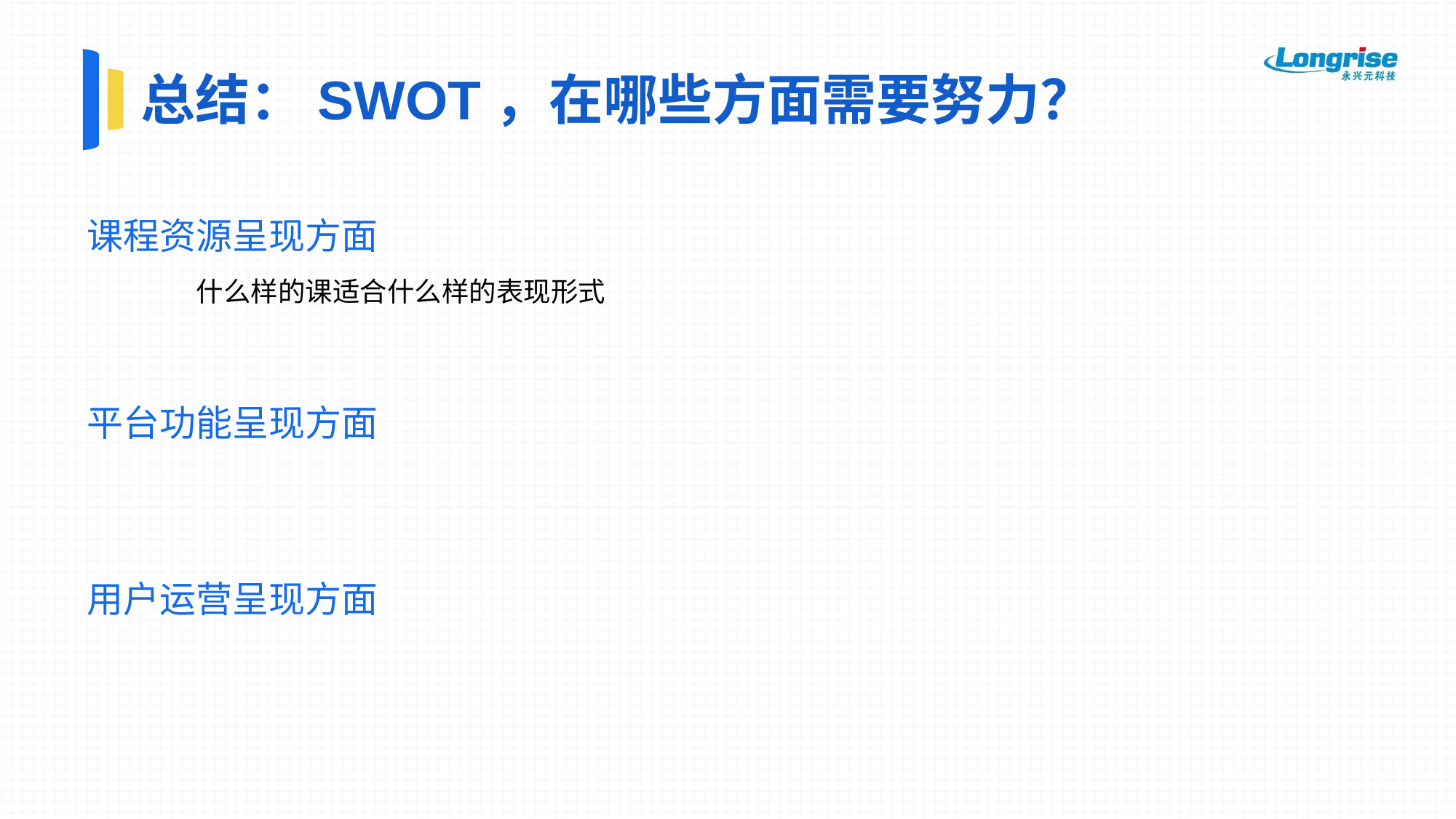

总结：SWOT，在哪些方面需要努力？
课程资源呈现方面
什么样的课适合什么样的表现形式

平台功能呈现方面
用户运营呈现方面